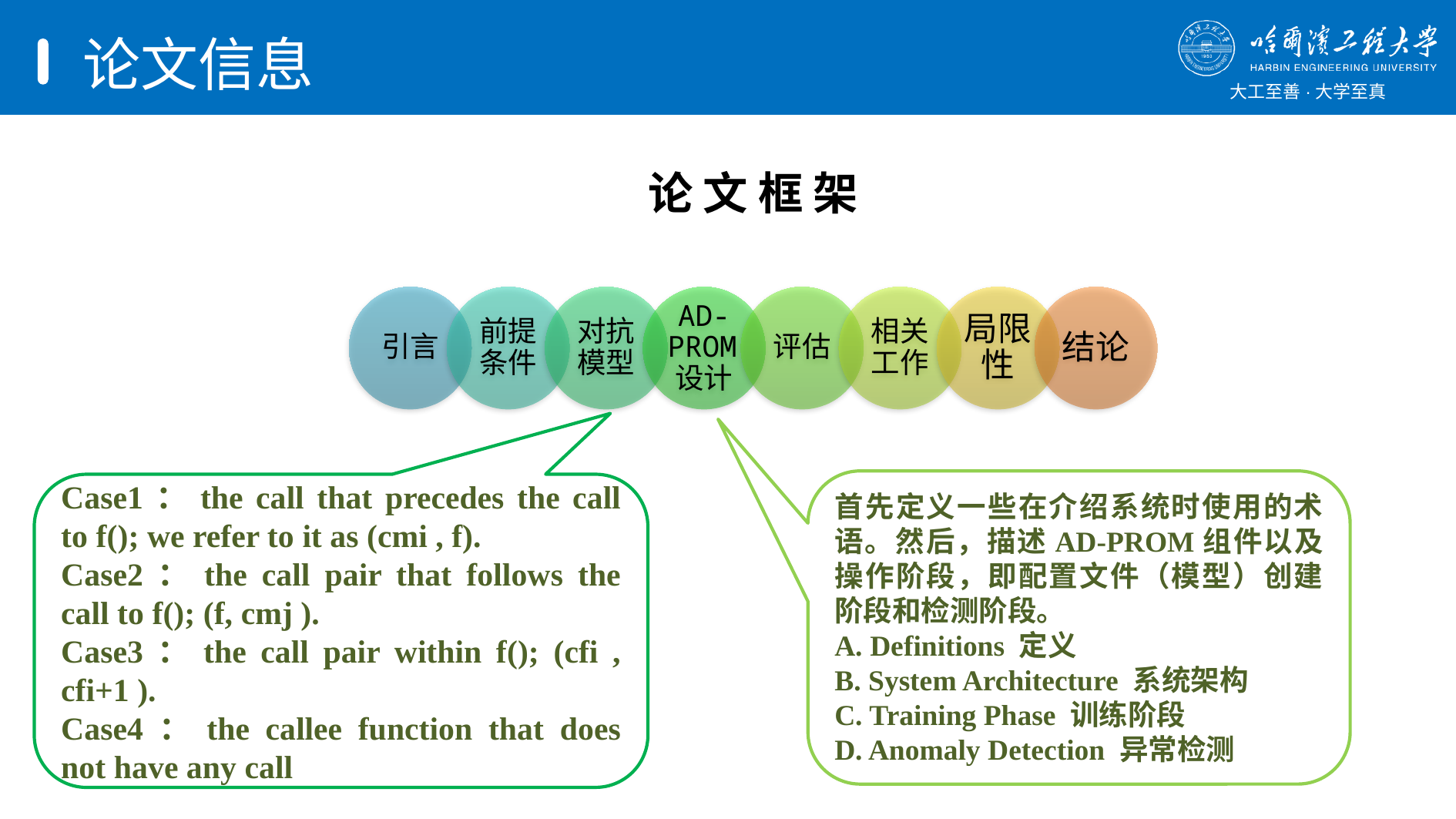

# 论文信息
论 文 框 架
引言
前提条件
对抗模型
AD-PROM设计
评估
相关工作
局限性
结论
首先定义一些在介绍系统时使用的术语。然后，描述AD-PROM组件以及操作阶段，即配置文件（模型）创建阶段和检测阶段。
A. Definitions 定义
B. System Architecture 系统架构
C. Training Phase 训练阶段
D. Anomaly Detection 异常检测
Case1：the call that precedes the call to f(); we refer to it as (cmi , f).
Case2：the call pair that follows the call to f(); (f, cmj ).
Case3：the call pair within f(); (cfi , cfi+1 ).
Case4：the callee function that does not have any call